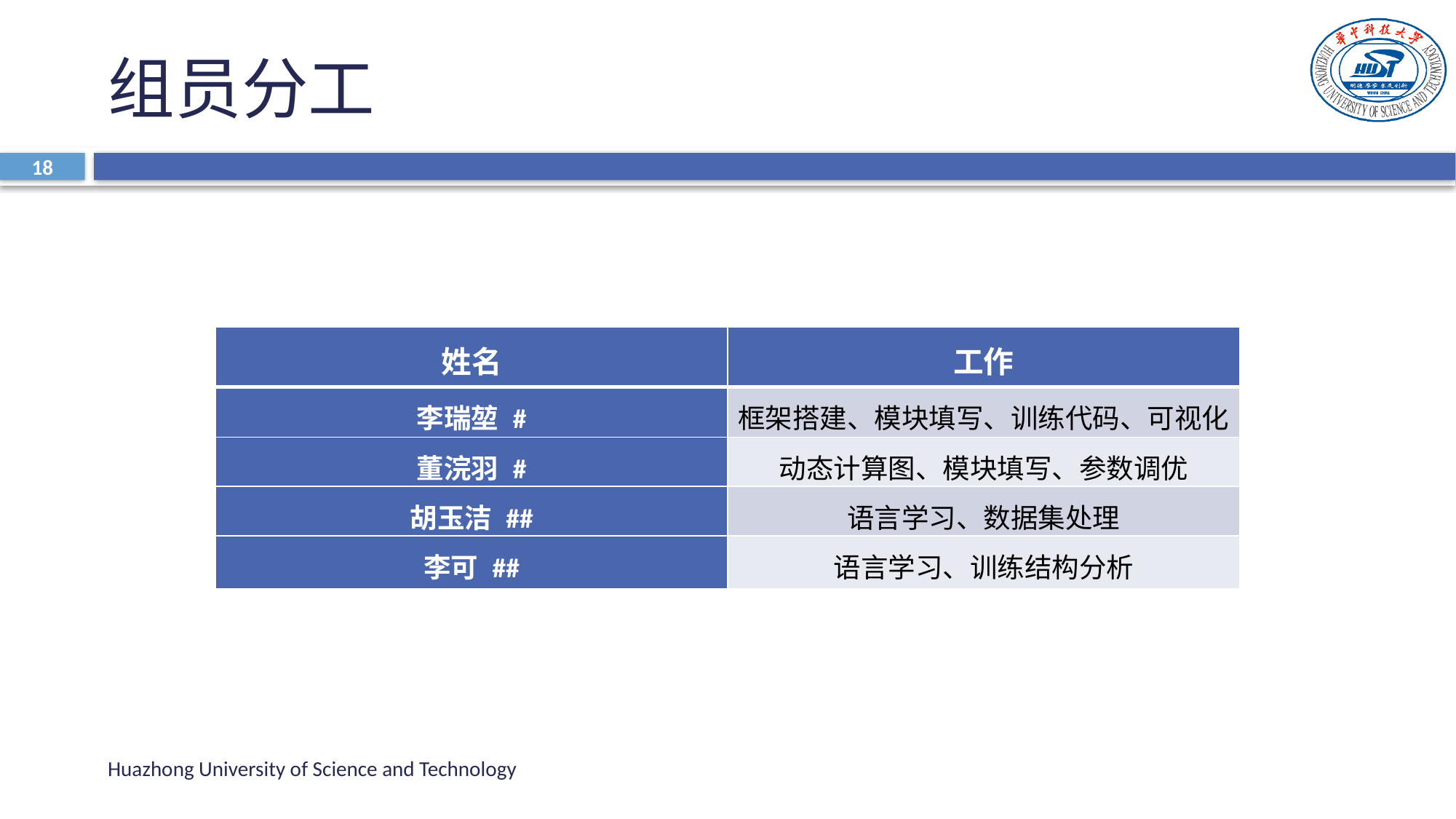

# 组员分工
18
| 姓名 | 工作 |
| --- | --- |
| 李瑞堃 # | 框架搭建、模块填写、训练代码、可视化 |
| 董浣羽 # | 动态计算图、模块填写、参数调优 |
| 胡玉洁 ## | 语言学习、数据集处理 |
| 李可 ## | 语言学习、训练结构分析 |
Huazhong University of Science and Technology